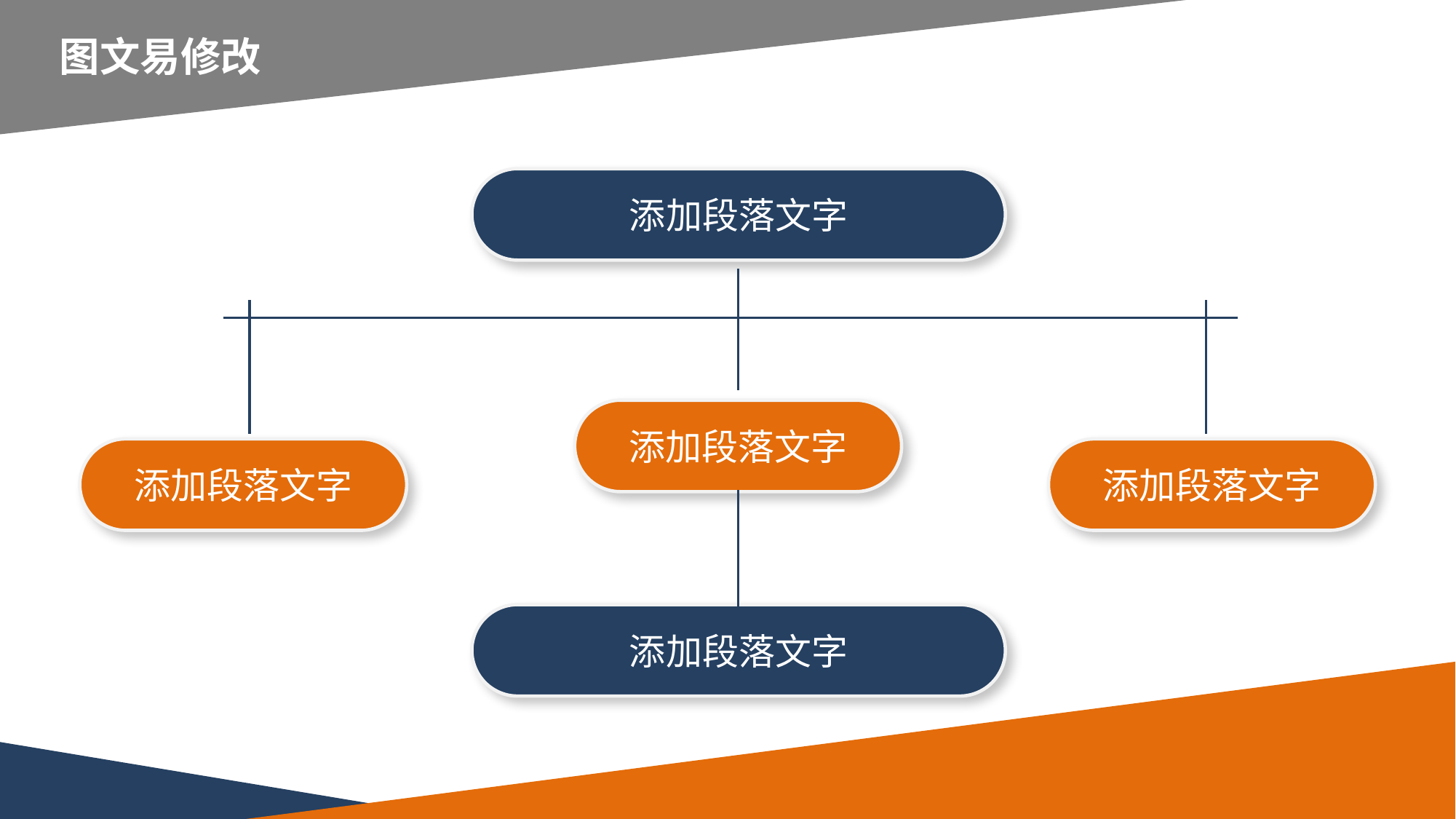

延时符
图文易修改
添加段落文字

添加段落文字
添加段落文字
添加段落文字

添加段落文字